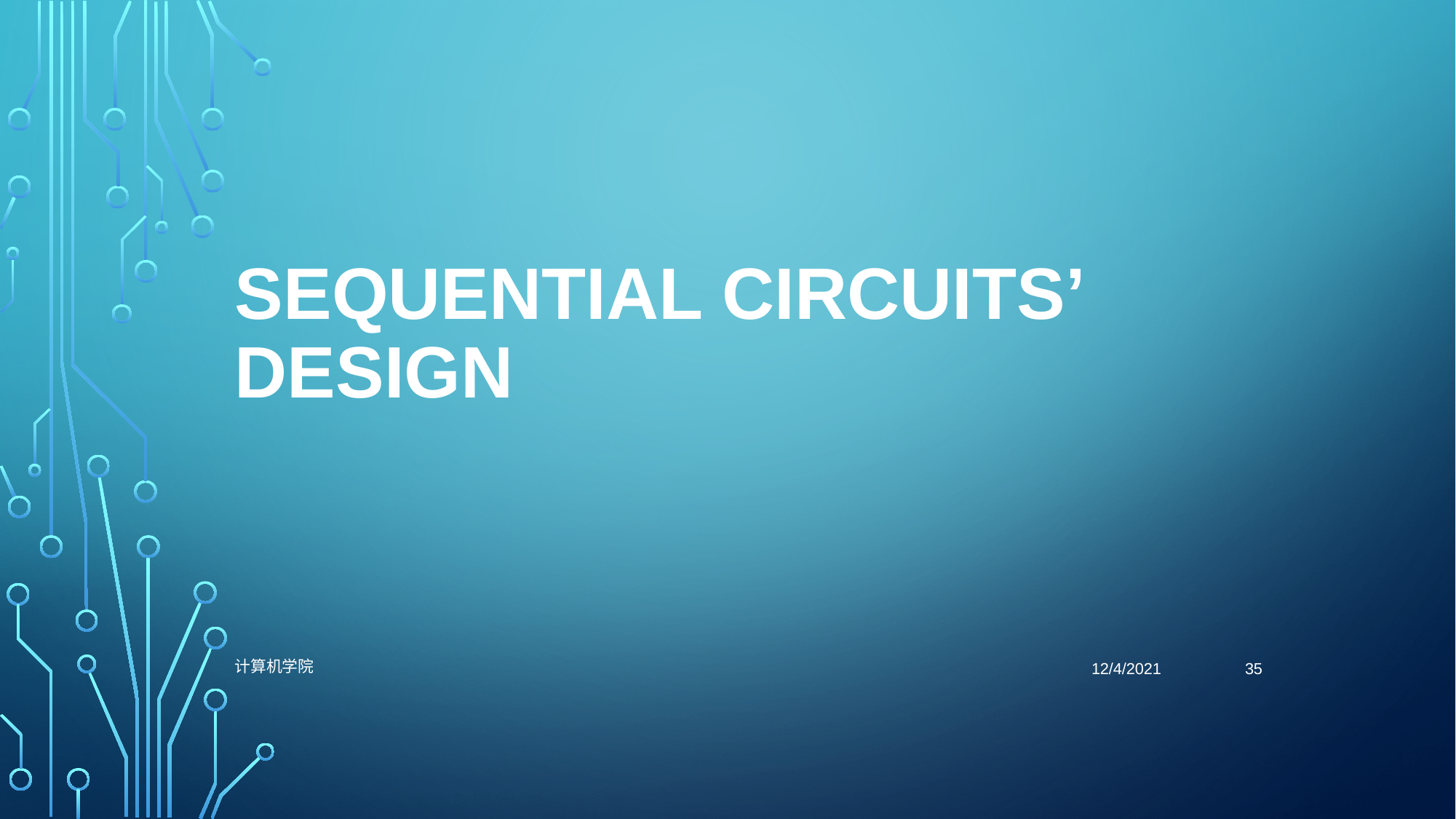

# Sequential Circuits’ design

35
计算机学院
12/4/2021